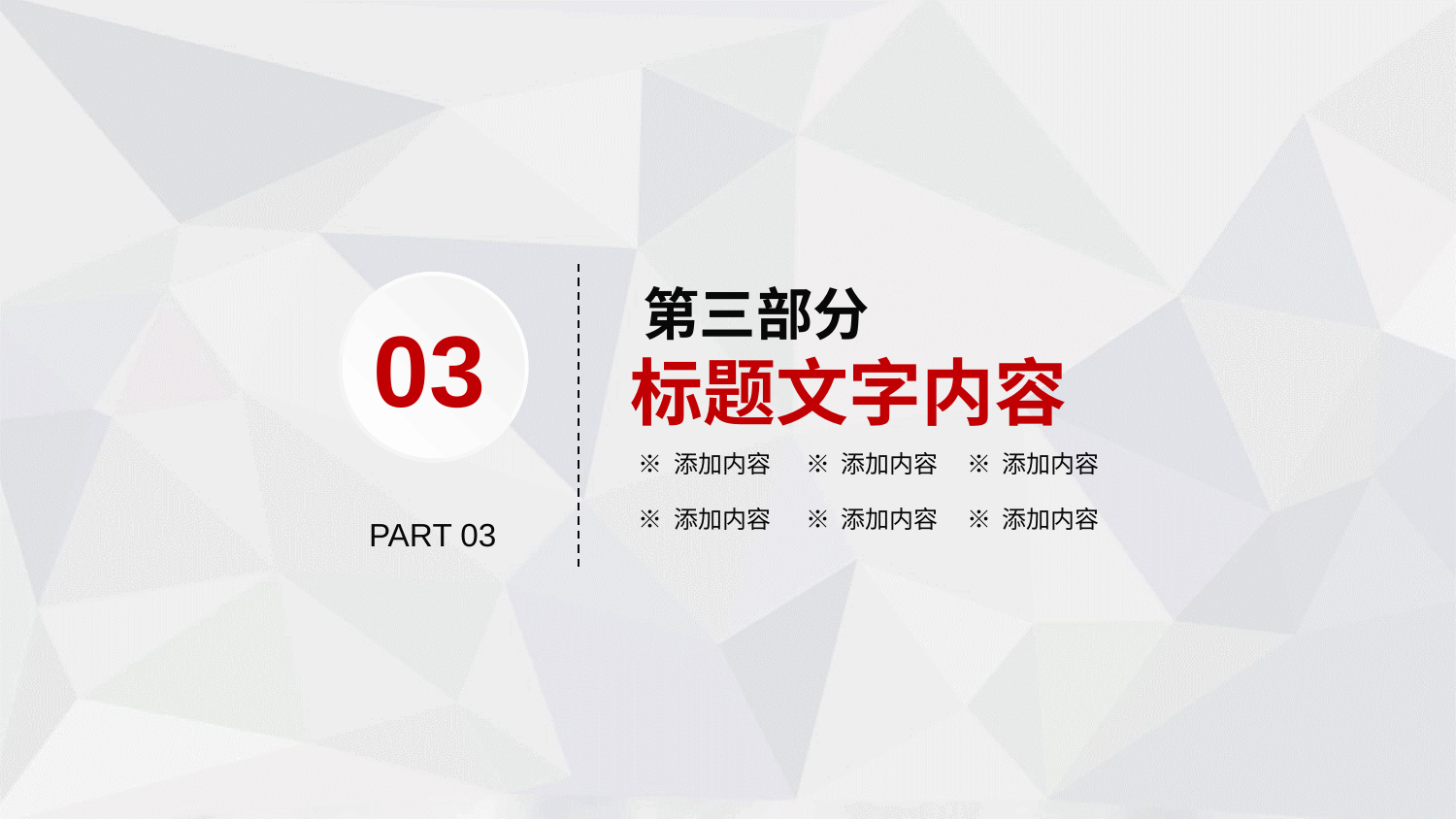

第三部分
标题文字内容

03
※ 添加内容
※ 添加内容
※ 添加内容
※ 添加内容
※ 添加内容
※ 添加内容
PART 03